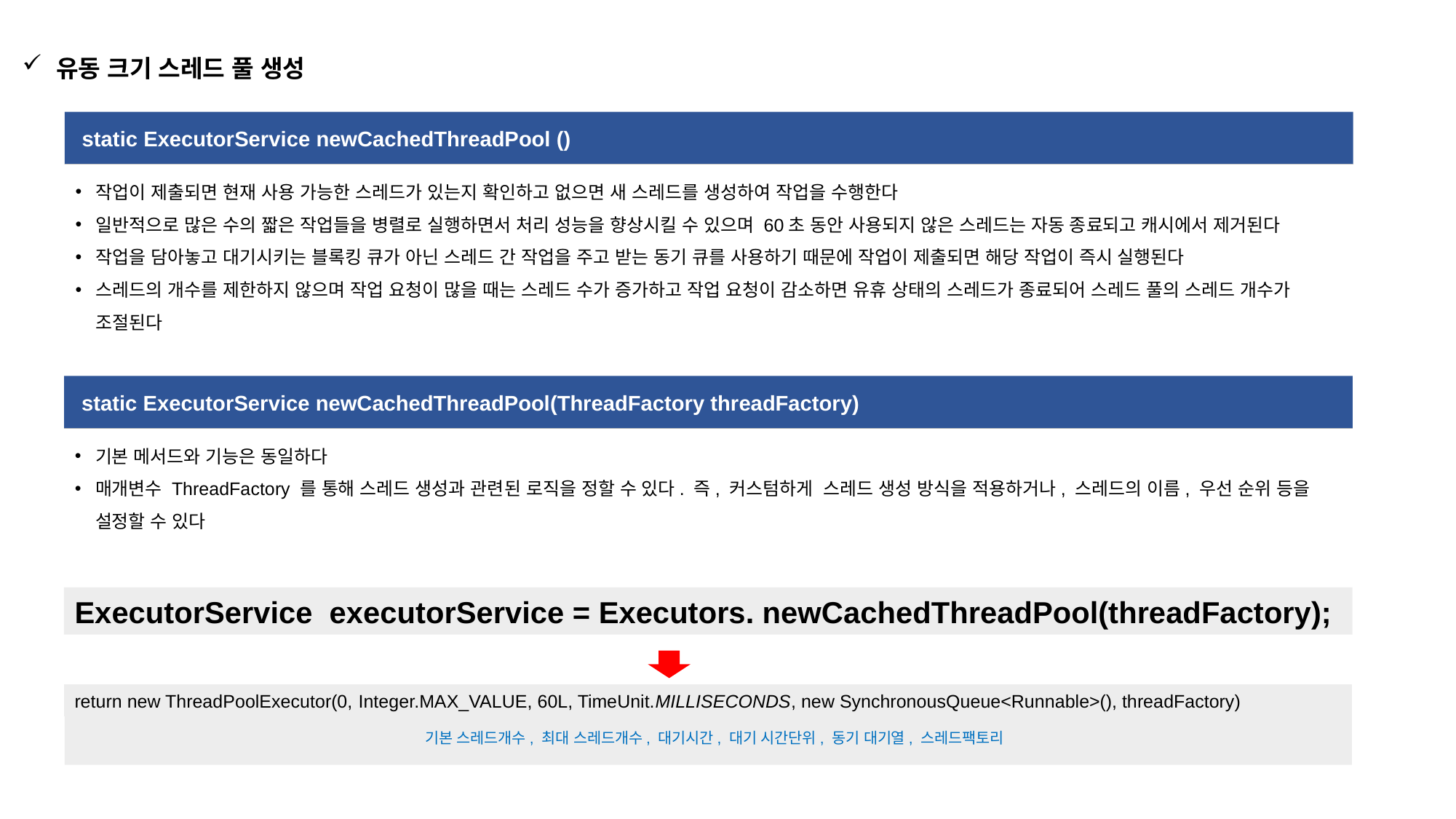

유동 크기 스레드 풀 생성

static ExecutorService newCachedThreadPool ()
작업이 제출되면 현재 사용 가능한 스레드가 있는지 확인하고 없으면 새 스레드를 생성하여 작업을 수행한다
일반적으로 많은 수의 짧은 작업들을 병렬로 실행하면서 처리 성능을 향상시킬 수 있으며 60초 동안 사용되지 않은 스레드는 자동 종료되고 캐시에서 제거된다
작업을 담아놓고 대기시키는 블록킹 큐가 아닌 스레드 간 작업을 주고 받는 동기 큐를 사용하기 때문에 작업이 제출되면 해당 작업이 즉시 실행된다
스레드의 개수를 제한하지 않으며 작업 요청이 많을 때는 스레드 수가 증가하고 작업 요청이 감소하면 유휴 상태의 스레드가 종료되어 스레드 풀의 스레드 개수가 조절된다

static ExecutorService newCachedThreadPool(ThreadFactory threadFactory)
기본 메서드와 기능은 동일하다
매개변수 ThreadFactory 를 통해 스레드 생성과 관련된 로직을 정할 수 있다. 즉, 커스텀하게  스레드 생성 방식을 적용하거나, 스레드의 이름, 우선 순위 등을 설정할 수 있다
ExecutorService  executorService = Executors. newCachedThreadPool(threadFactory);

return new ThreadPoolExecutor(0, Integer.MAX_VALUE, 60L, TimeUnit.MILLISECONDS, new SynchronousQueue<Runnable>(), threadFactory)

기본 스레드개수, 최대 스레드개수, 대기시간, 대기 시간단위, 동기 대기열, 스레드팩토리